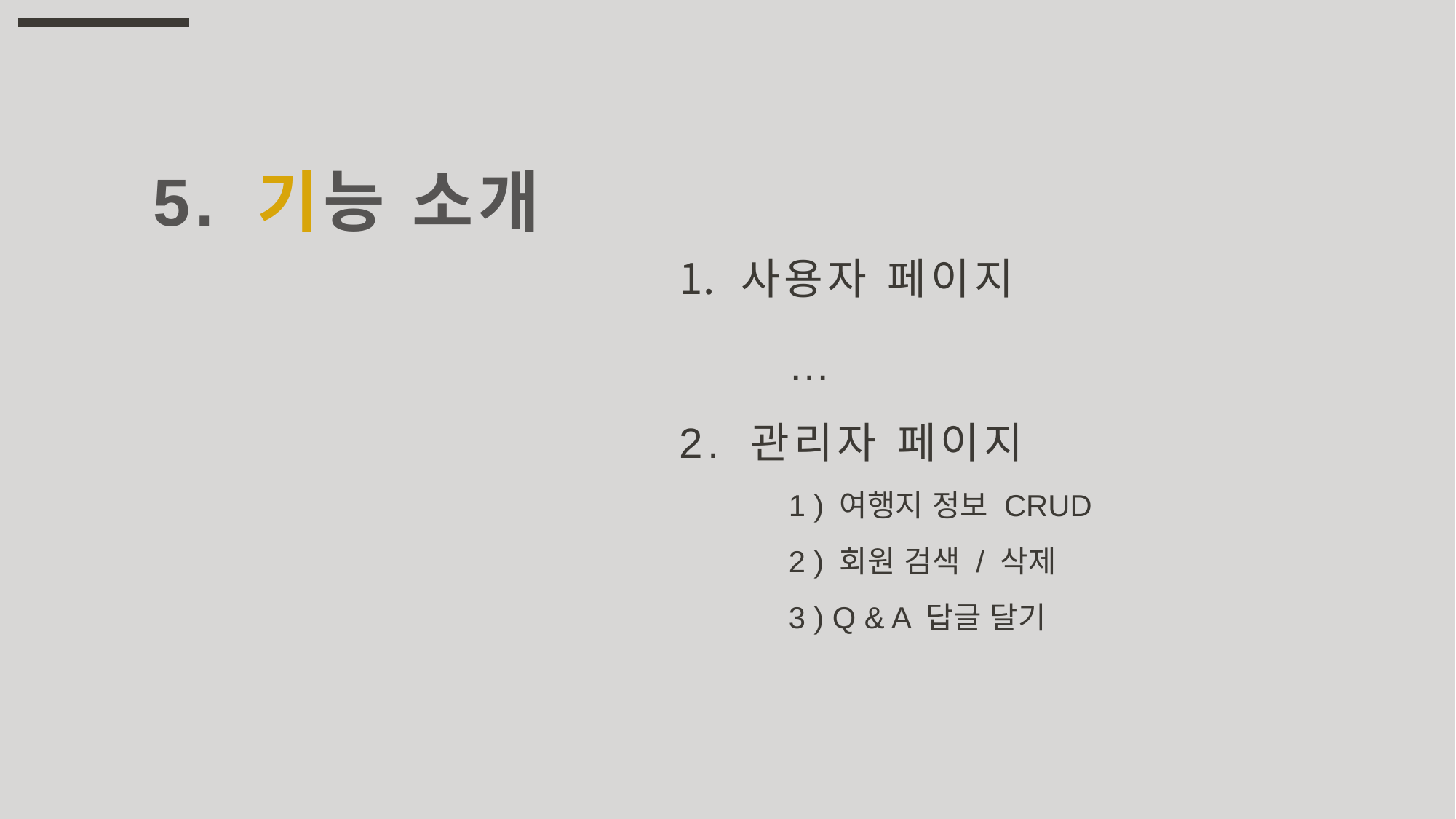

5. 기능 소개
사용자 페이지
	…
2. 관리자 페이지
	1 ) 여행지 정보 CRUD
	2 ) 회원 검색 / 삭제
	3 ) Q & A 답글 달기